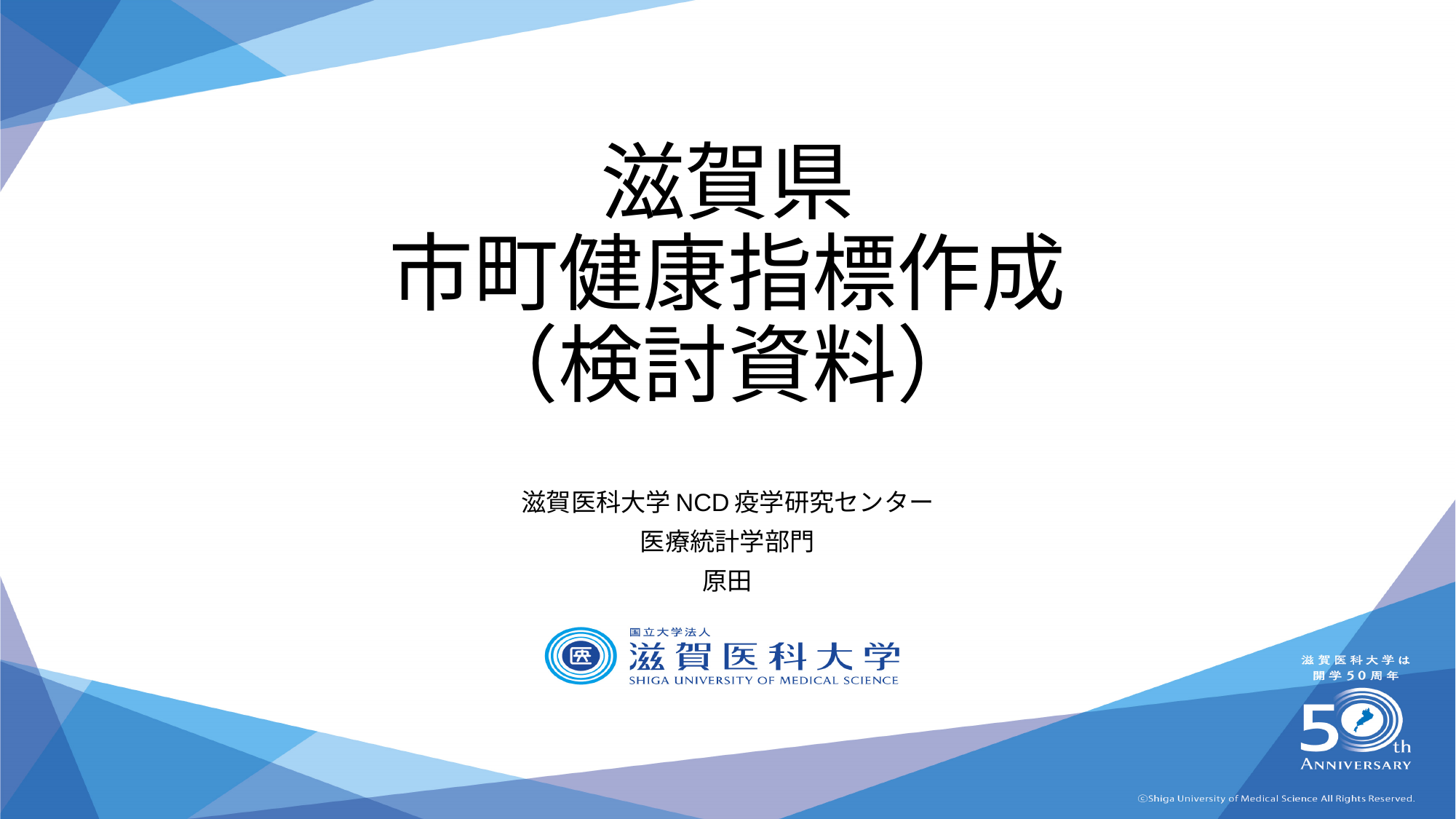

# 滋賀県 市町健康指標作成 （検討資料）
滋賀医科大学NCD疫学研究センター
医療統計学部門
原田